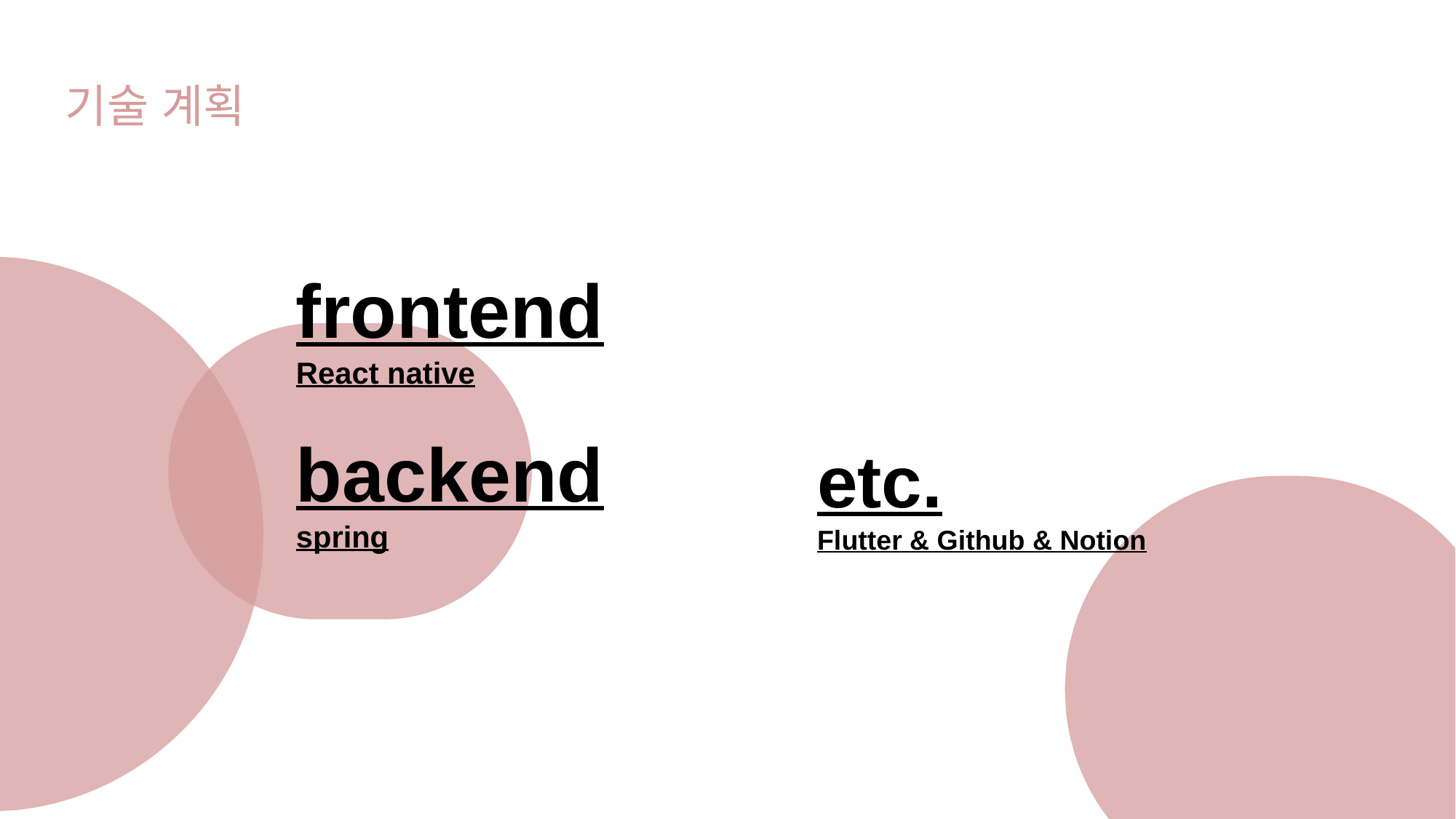

기술 계획

frontend
React native

backend
spring

etc.
Flutter & Github & Notion